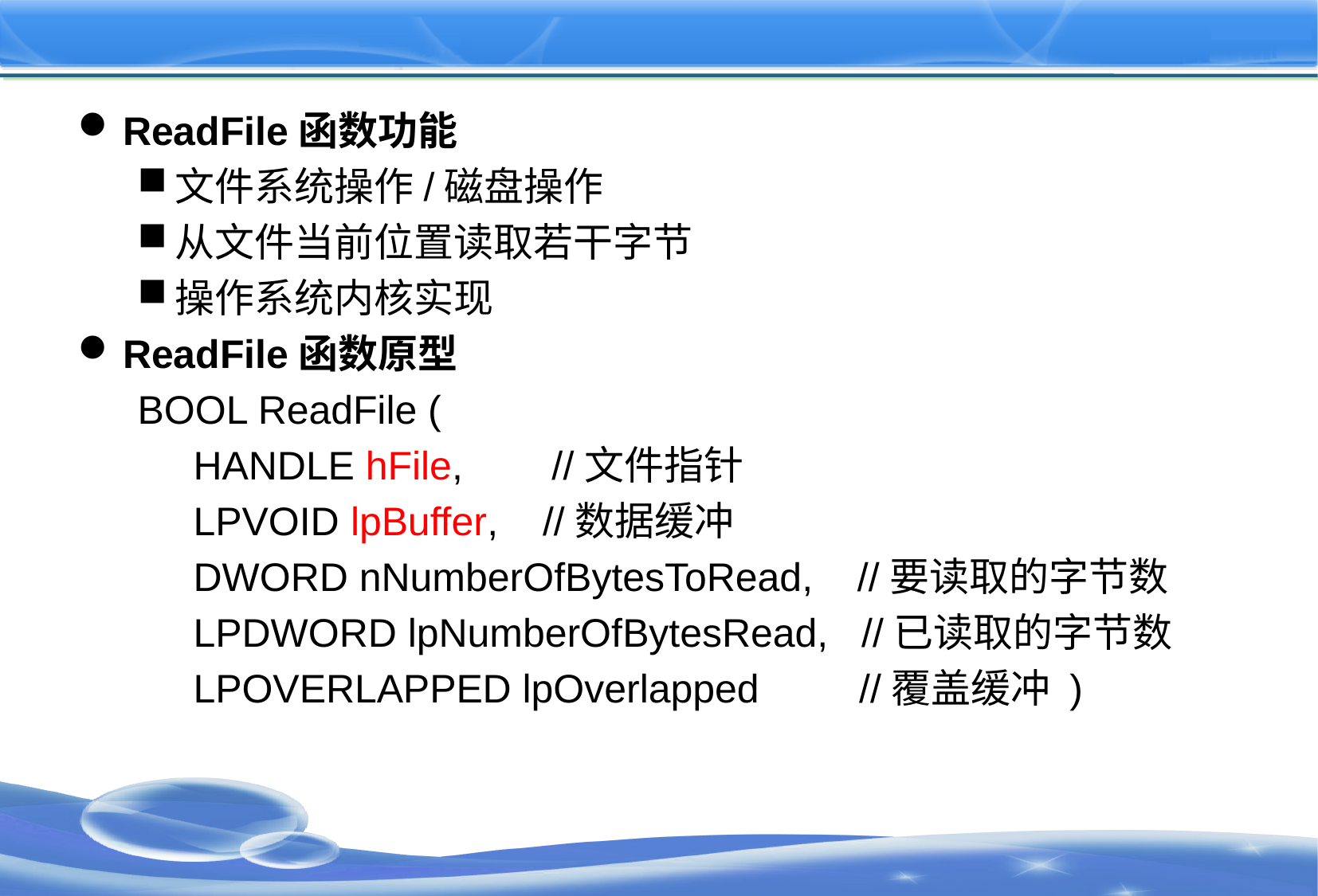

#
ReadFile函数功能
文件系统操作/磁盘操作
从文件当前位置读取若干字节
操作系统内核实现
ReadFile函数原型
BOOL ReadFile (
     HANDLE hFile,        //文件指针
     LPVOID lpBuffer,    //数据缓冲
     DWORD nNumberOfBytesToRead,    //要读取的字节数
     LPDWORD lpNumberOfBytesRead,   //已读取的字节数
     LPOVERLAPPED lpOverlapped         //覆盖缓冲 )